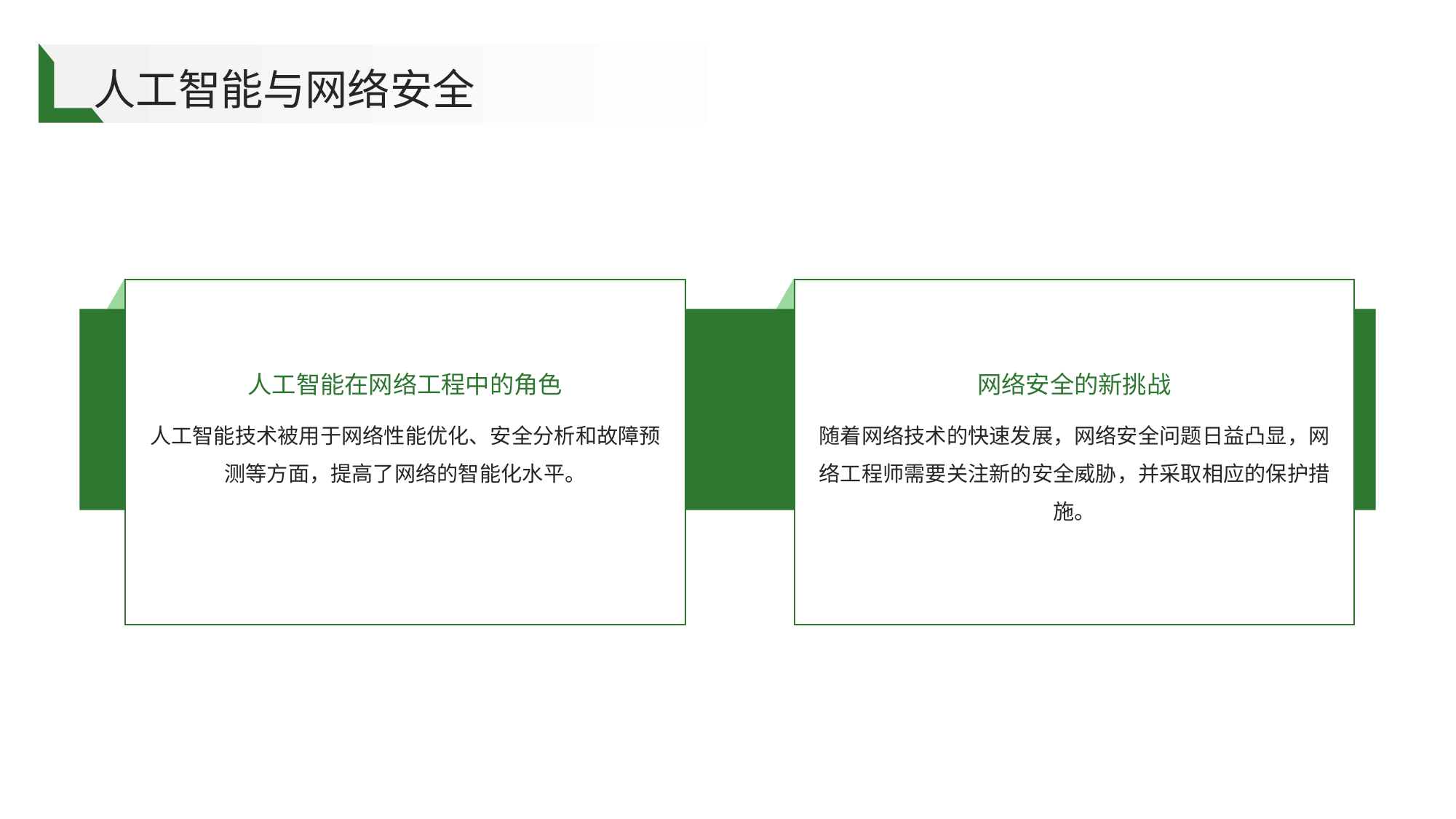

人工智能与网络安全

人工智能在网络工程中的角色
网络安全的新挑战
人工智能技术被用于网络性能优化、安全分析和故障预测等方面，提高了网络的智能化水平。
随着网络技术的快速发展，网络安全问题日益凸显，网络工程师需要关注新的安全威胁，并采取相应的保护措施。